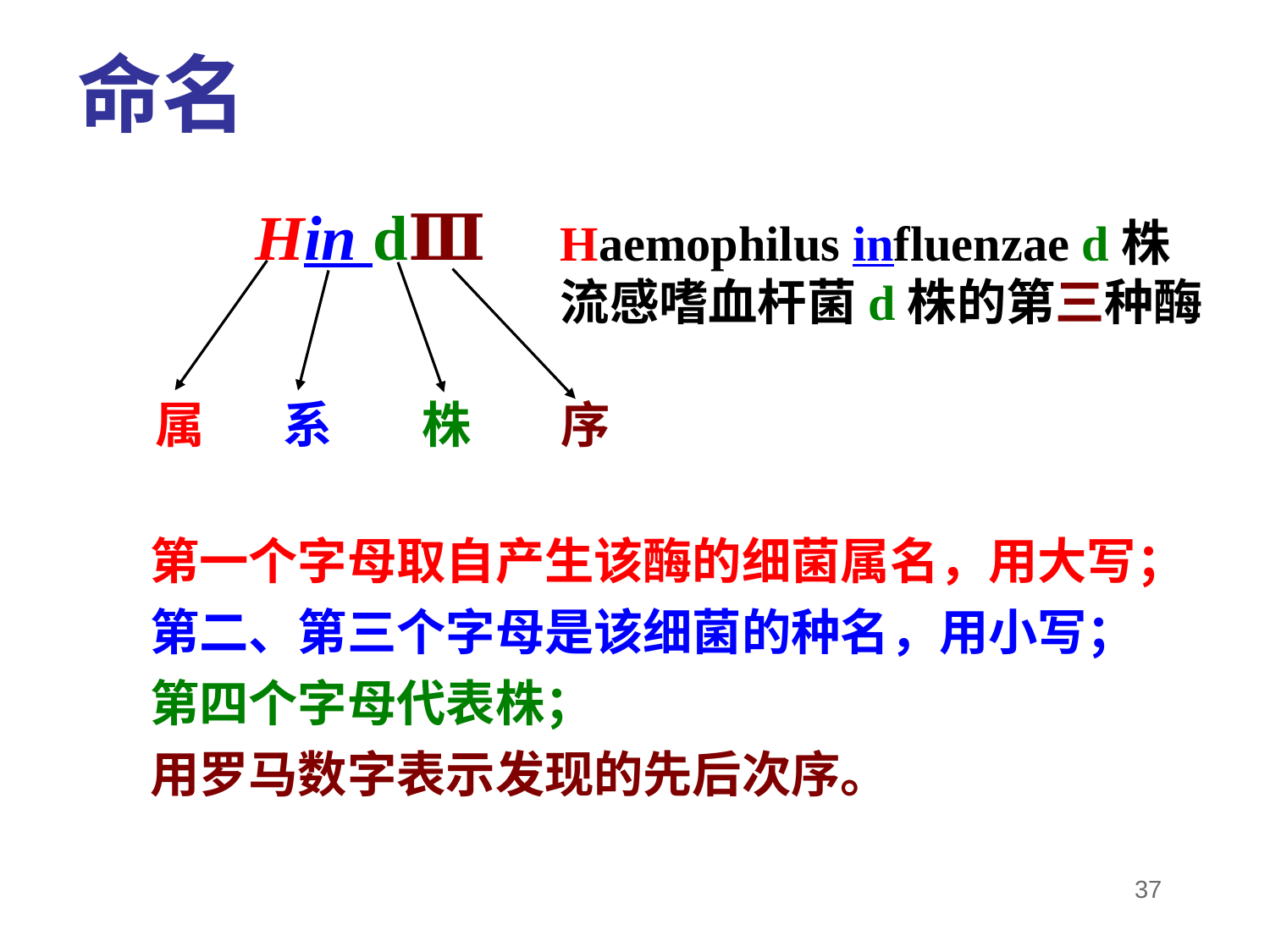

命名
Hin dⅢ
Haemophilus influenzae d株
流感嗜血杆菌d株的第三种酶

   属       系        株        序
第一个字母取自产生该酶的细菌属名，用大写；
第二、第三个字母是该细菌的种名，用小写；
第四个字母代表株；
用罗马数字表示发现的先后次序。
37